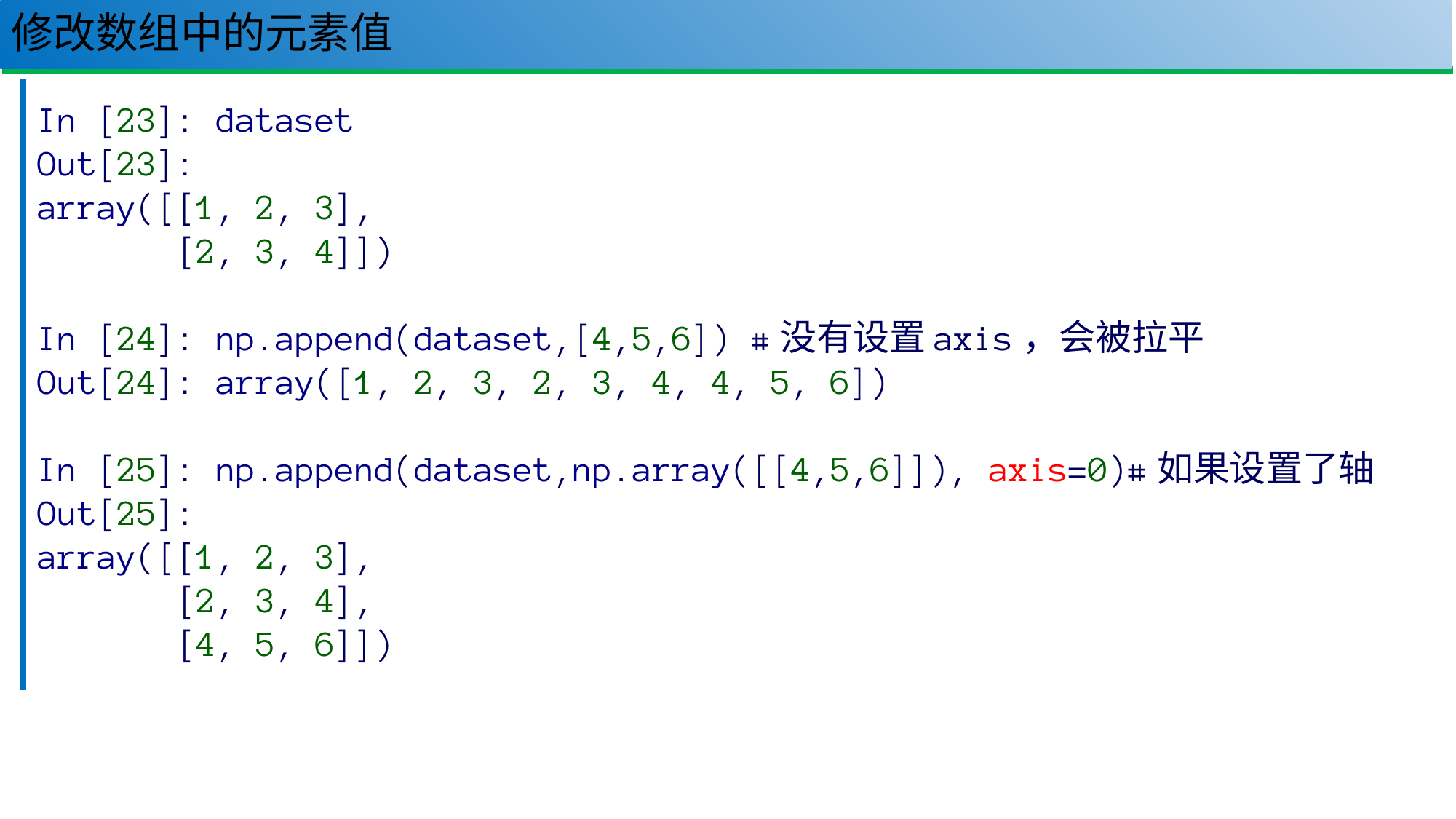

# 修改数组中的元素值
78
In [23]: dataset
Out[23]:
array([[1, 2, 3],
       [2, 3, 4]])

In [24]: np.append(dataset,[4,5,6]) #没有设置axis，会被拉平
Out[24]: array([1, 2, 3, 2, 3, 4, 4, 5, 6])

In [25]: np.append(dataset,np.array([[4,5,6]]), axis=0)#如果设置了轴
Out[25]:
array([[1, 2, 3],
       [2, 3, 4],
       [4, 5, 6]])